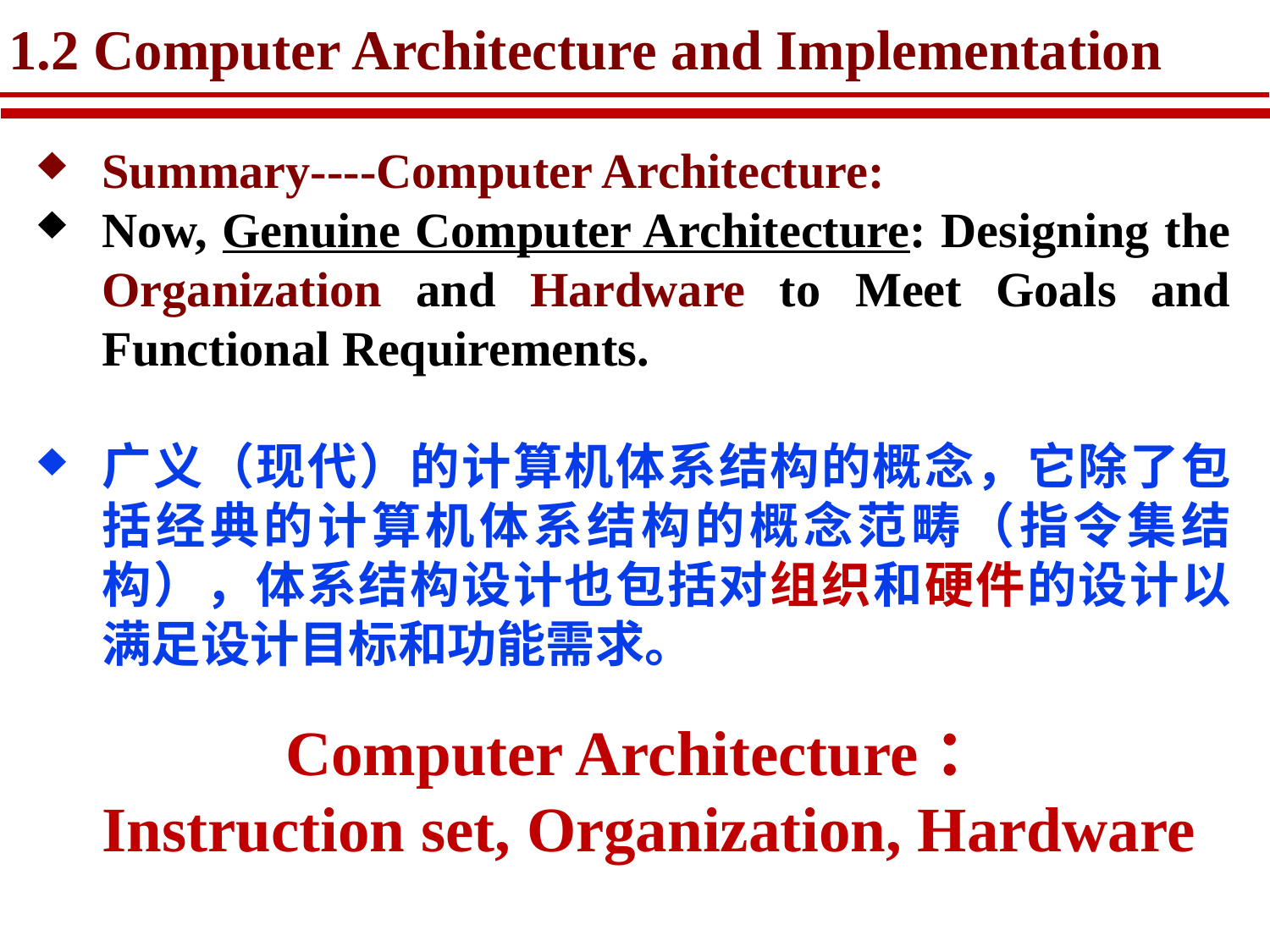

# 1.2 Computer Architecture and Implementation
Summary----Computer Architecture:
Now, Genuine Computer Architecture: Designing the Organization and Hardware to Meet Goals and Functional Requirements.

广义（现代）的计算机体系结构的概念，它除了包括经典的计算机体系结构的概念范畴（指令集结构），体系结构设计也包括对组织和硬件的设计以满足设计目标和功能需求。

Computer Architecture：
Instruction set, Organization, Hardware